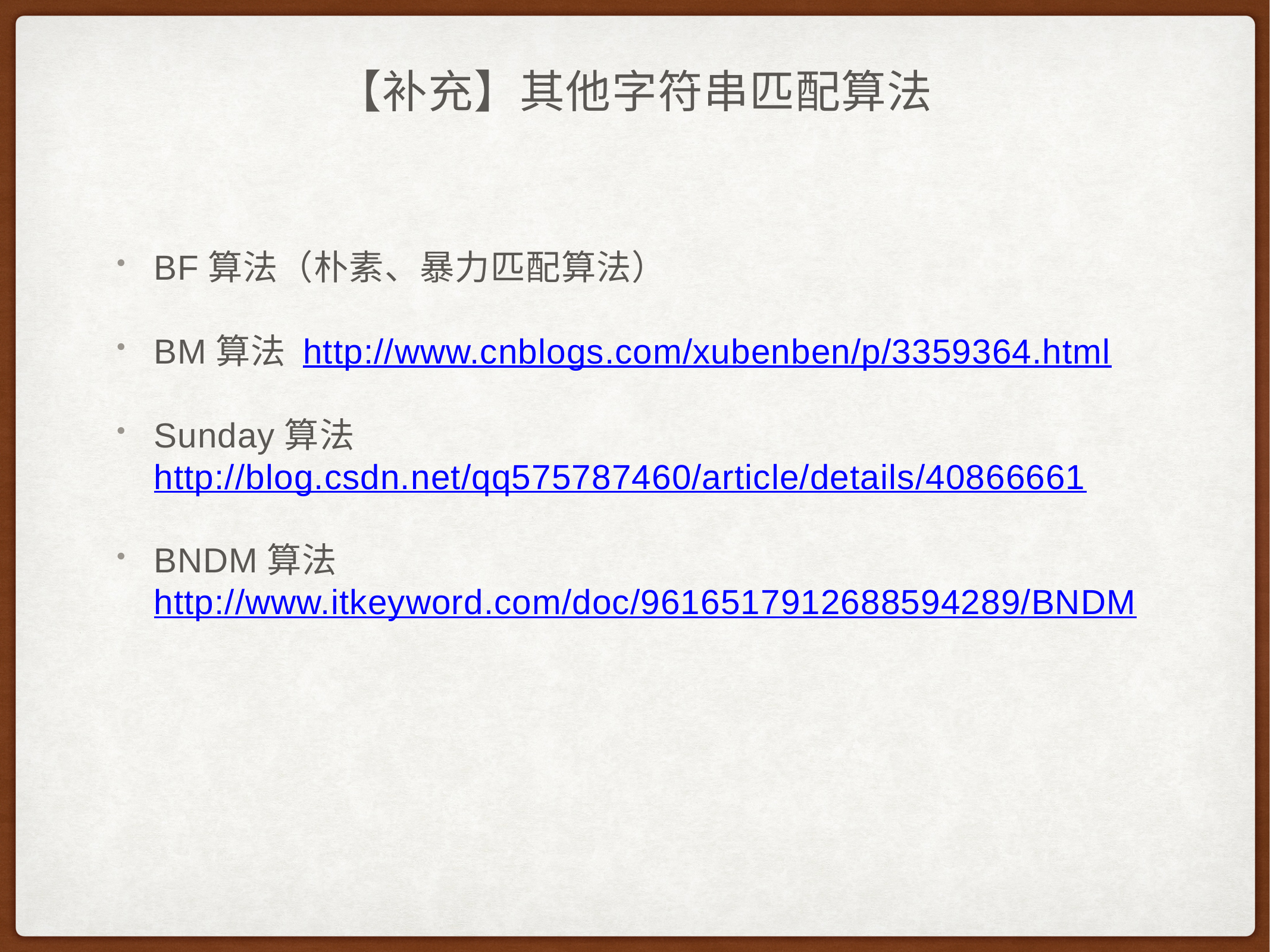

# 【补充】其他字符串匹配算法
BF算法（朴素、暴力匹配算法）
BM算法 http://www.cnblogs.com/xubenben/p/3359364.html
Sunday算法 http://blog.csdn.net/qq575787460/article/details/40866661
BNDM算法 http://www.itkeyword.com/doc/9616517912688594289/BNDM